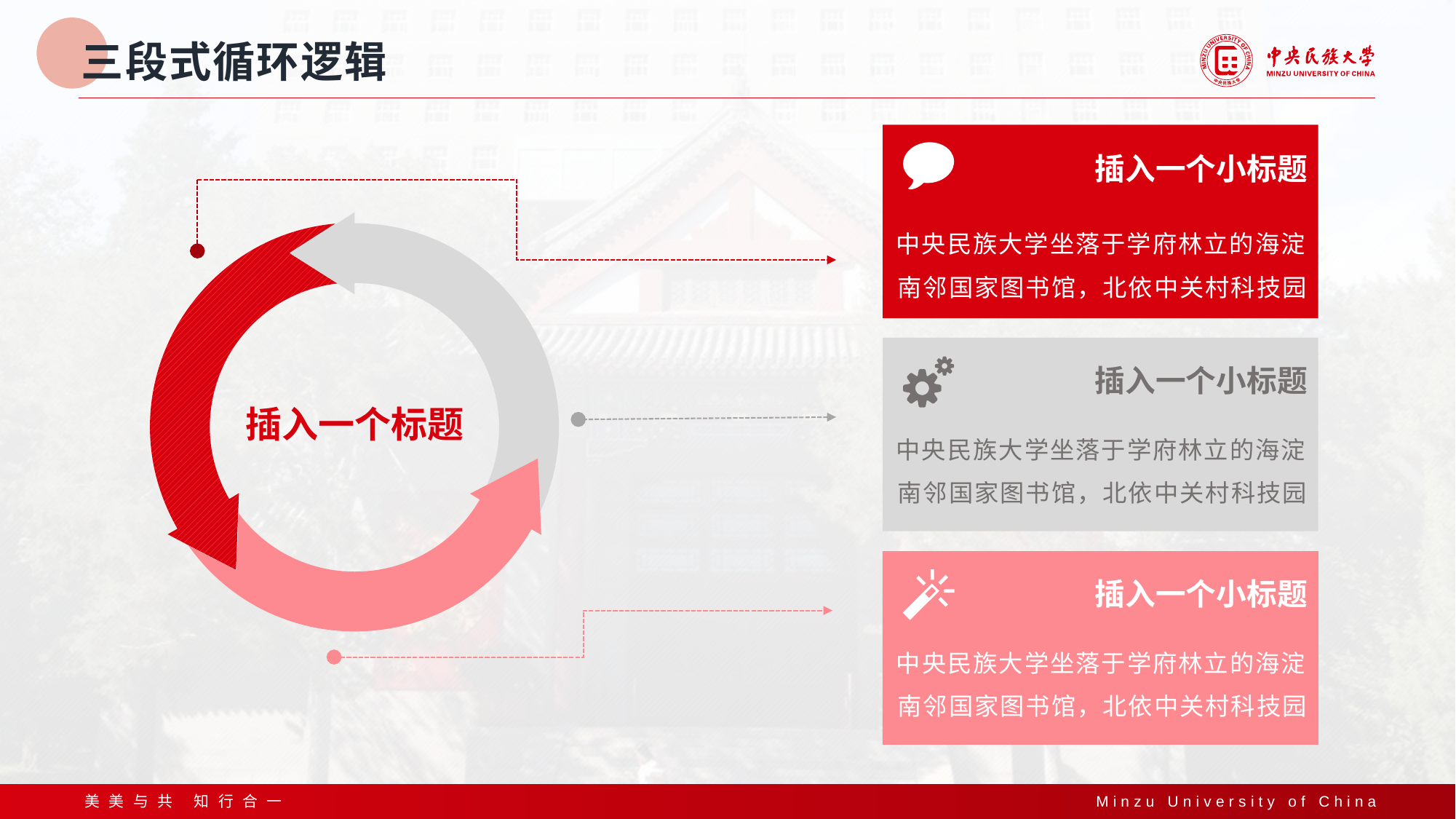

# 三段式循环逻辑

中央民族大学坐落于学府林立的海淀南邻国家图书馆，北依中关村科技园
插入一个小标题

插入一个标题
插入一个小标题

中央民族大学坐落于学府林立的海淀南邻国家图书馆，北依中关村科技园

插入一个小标题

中央民族大学坐落于学府林立的海淀南邻国家图书馆，北依中关村科技园